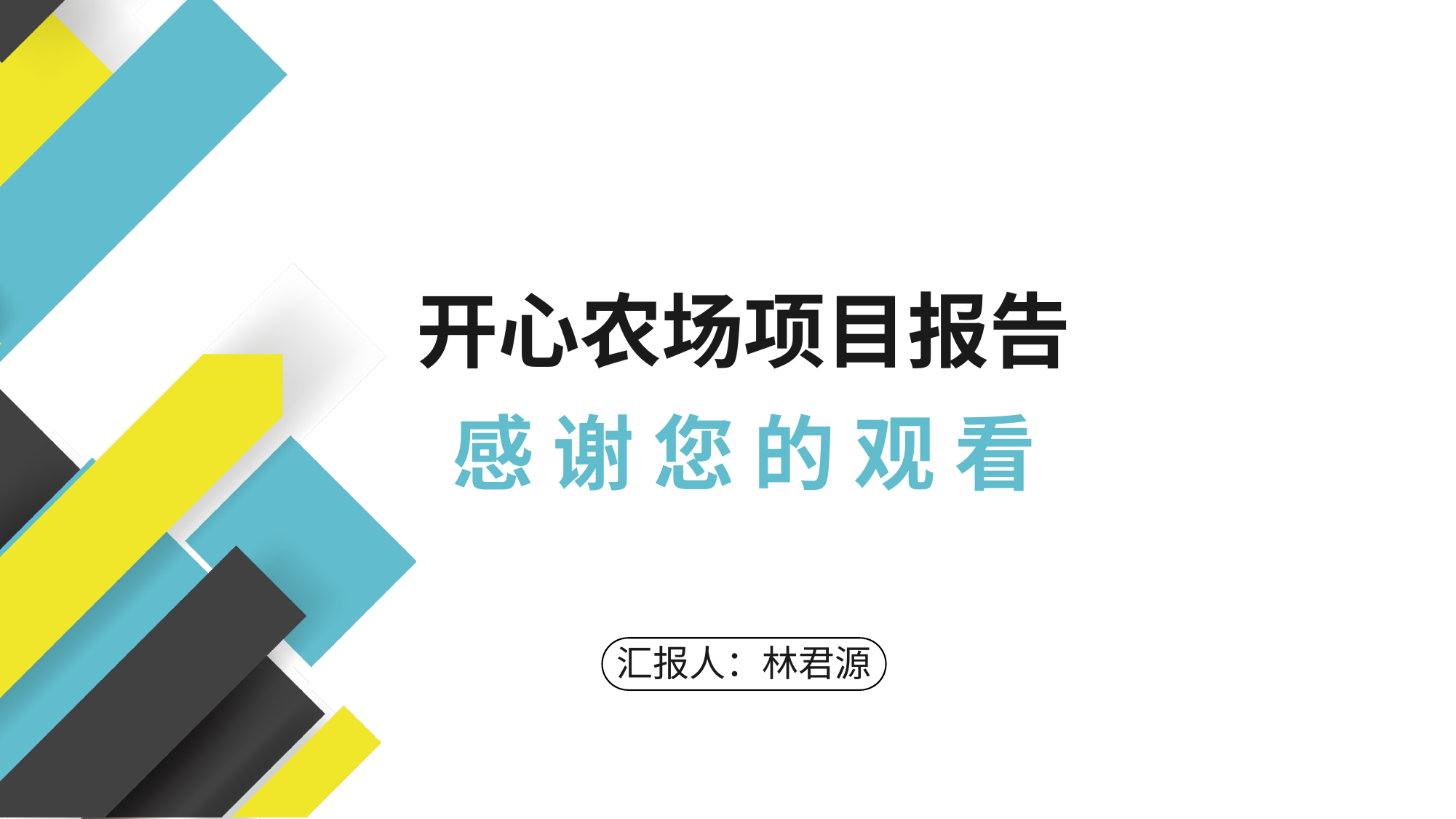

开心农场项目报告
感 谢 您 的 观 看
汇报人：林君源